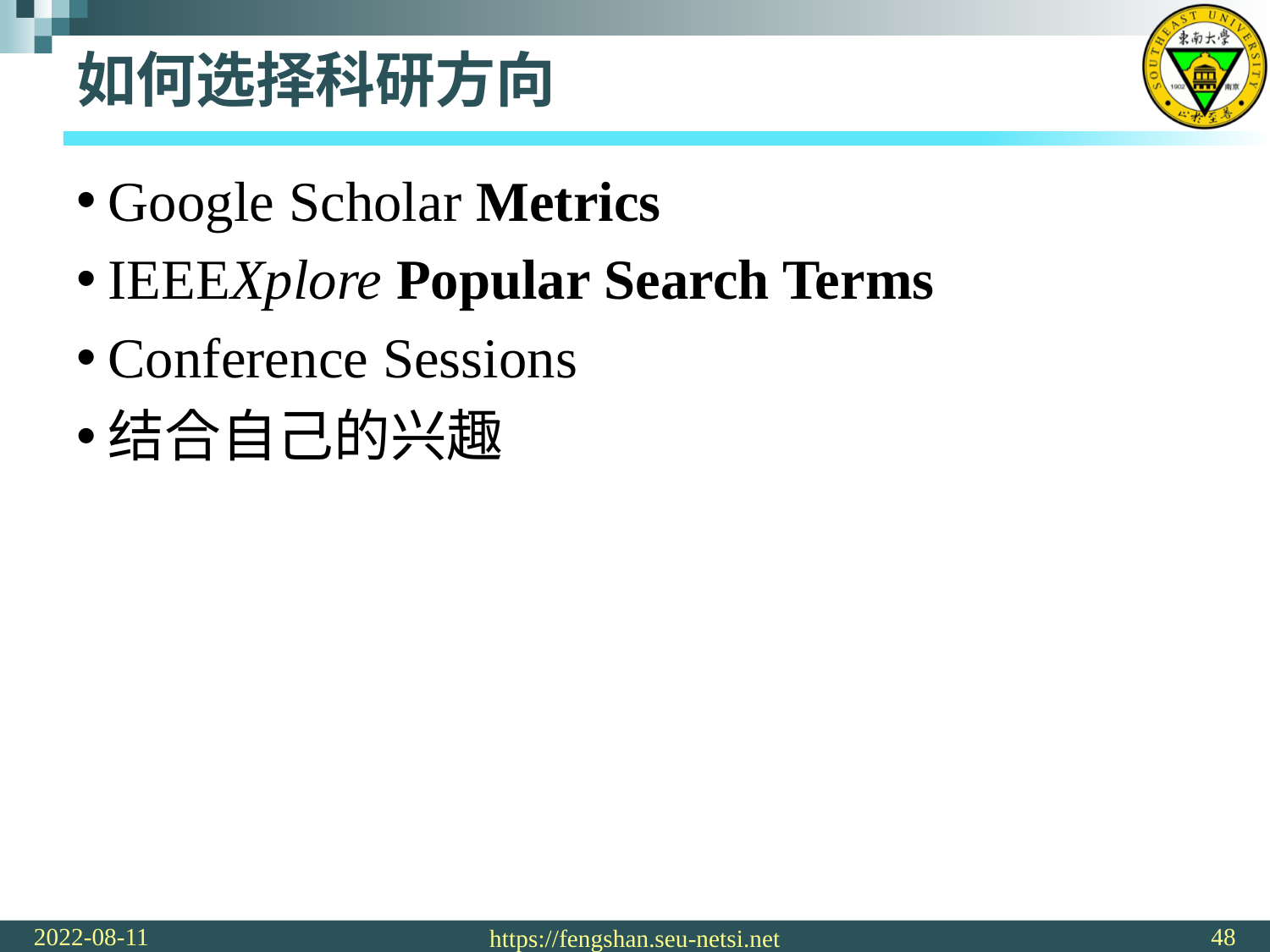

# 如何选择科研方向
Google Scholar Metrics
IEEEXplore Popular Search Terms
Conference Sessions
结合自己的兴趣
2022-08-11
48
https://fengshan.seu-netsi.net